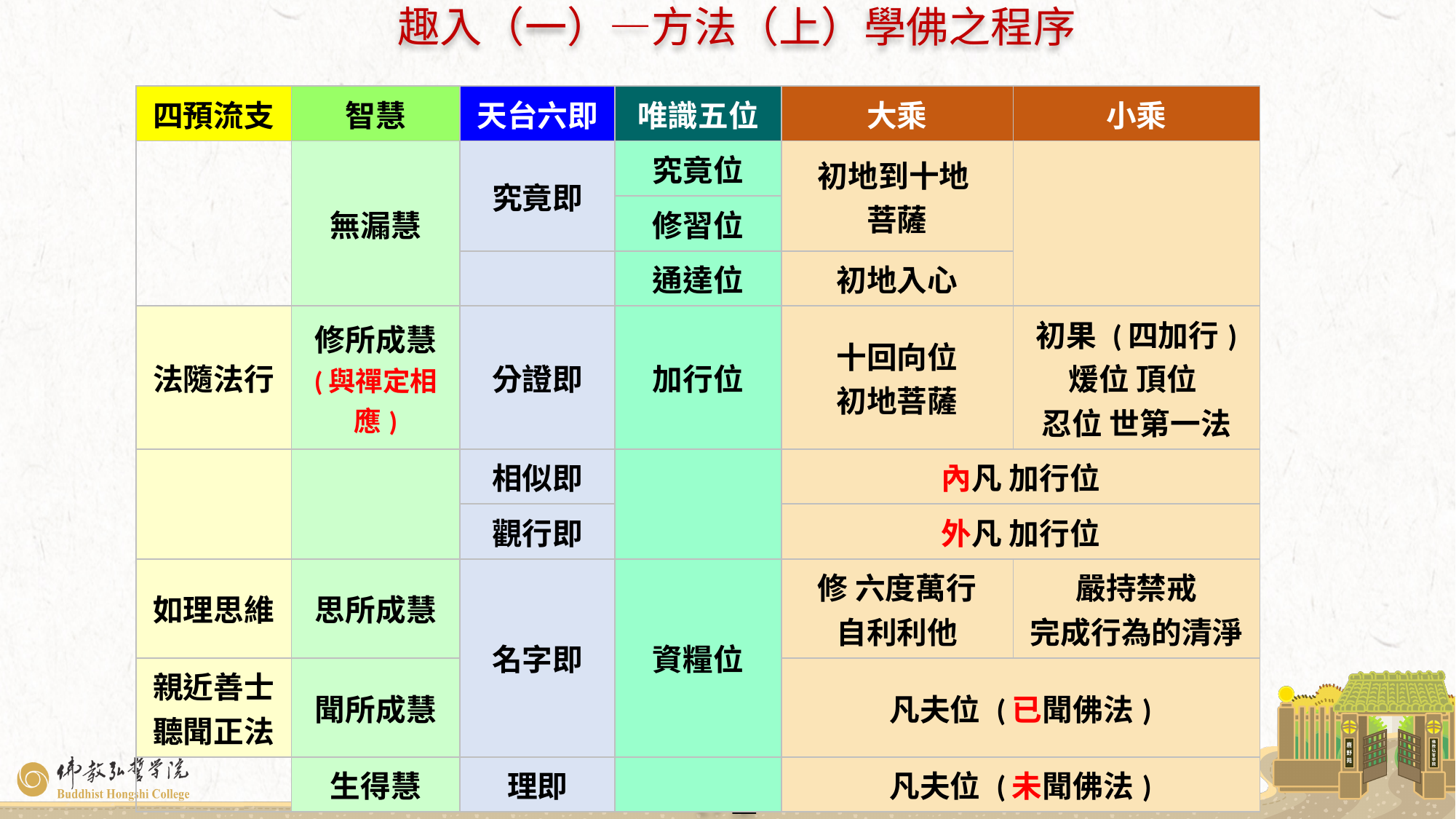

| 四預流支 | 智慧 | 天台六即 | 唯識五位 | 大乘 | 小乘 |
| --- | --- | --- | --- | --- | --- |
|  | 無漏慧 | 究竟即 | 究竟位 | 初地到十地 菩薩 |  |
|  |  |  | 修習位 |  |  |
|  |  |  | 通達位 | 初地入心 |  |
| 法隨法行 | 修所成慧 (與禪定相應) | 分證即 | 加行位 | 十回向位 初地菩薩 | 初果 (四加行) 煖位 頂位 忍位 世第一法 |
|  |  | 相似即 |  | 內凡 加行位 |  |
|  |  | 觀行即 |  | 外凡 加行位 |  |
| 如理思維 | 思所成慧 | 名字即 | 資糧位 | 修 六度萬行 自利利他 | 嚴持禁戒 完成行為的清淨 |
| 親近善士 聽聞正法 | 聞所成慧 |  |  | 凡夫位 (已聞佛法) |  |
|  | 生得慧 | 理即 |  | 凡夫位 (未聞佛法) |  |